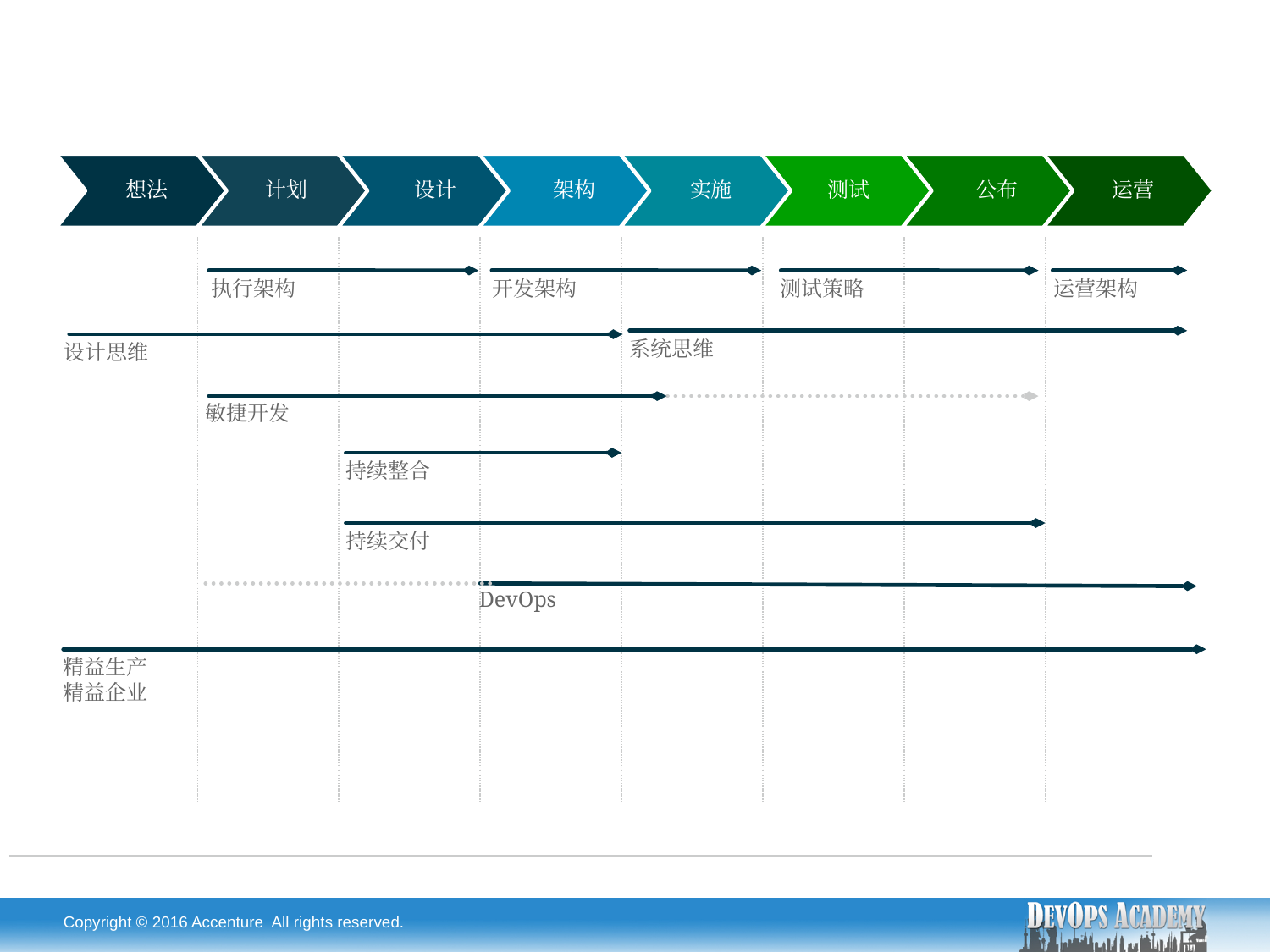

想法
计划
设计
架构
实施
测试
公布
运营
执行架构
开发架构
测试策略
运营架构
系统思维
设计思维
敏捷开发
持续整合
持续交付
DevOps
精益生产
精益企业
Copyright © 2016 Accenture  All rights reserved.